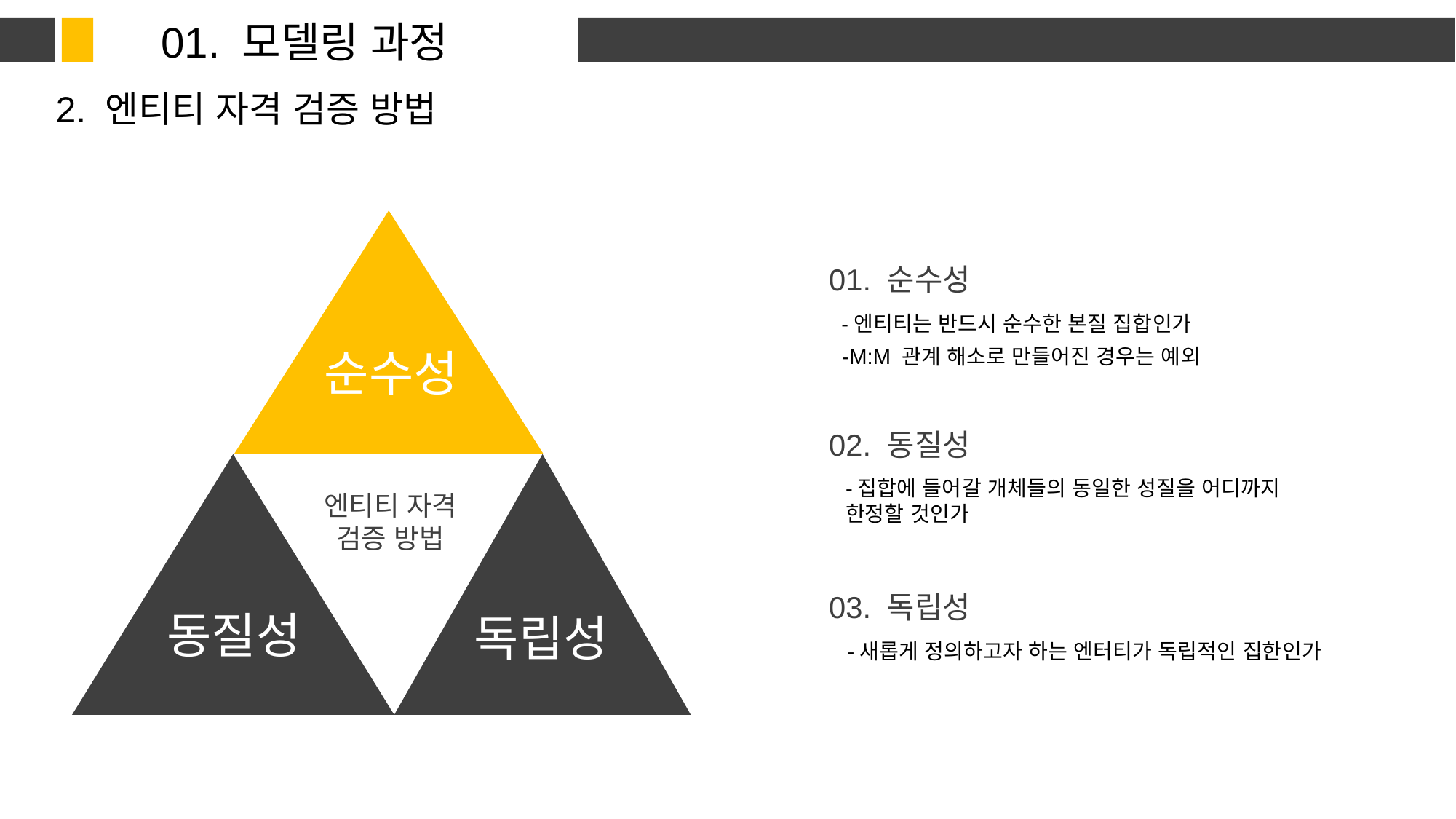

01. 모델링 과정

2. 엔티티 자격 검증 방법

01. 순수성
-엔티티는 반드시 순수한 본질 집합인가
순수성
-M:M 관계 해소로 만들어진 경우는 예외
02. 동질성

-집합에 들어갈 개체들의 동일한 성질을 어디까지
한정할 것인가
엔티티 자격
검증 방법
03. 독립성
동질성
독립성
-새롭게 정의하고자 하는 엔터티가 독립적인 집한인가